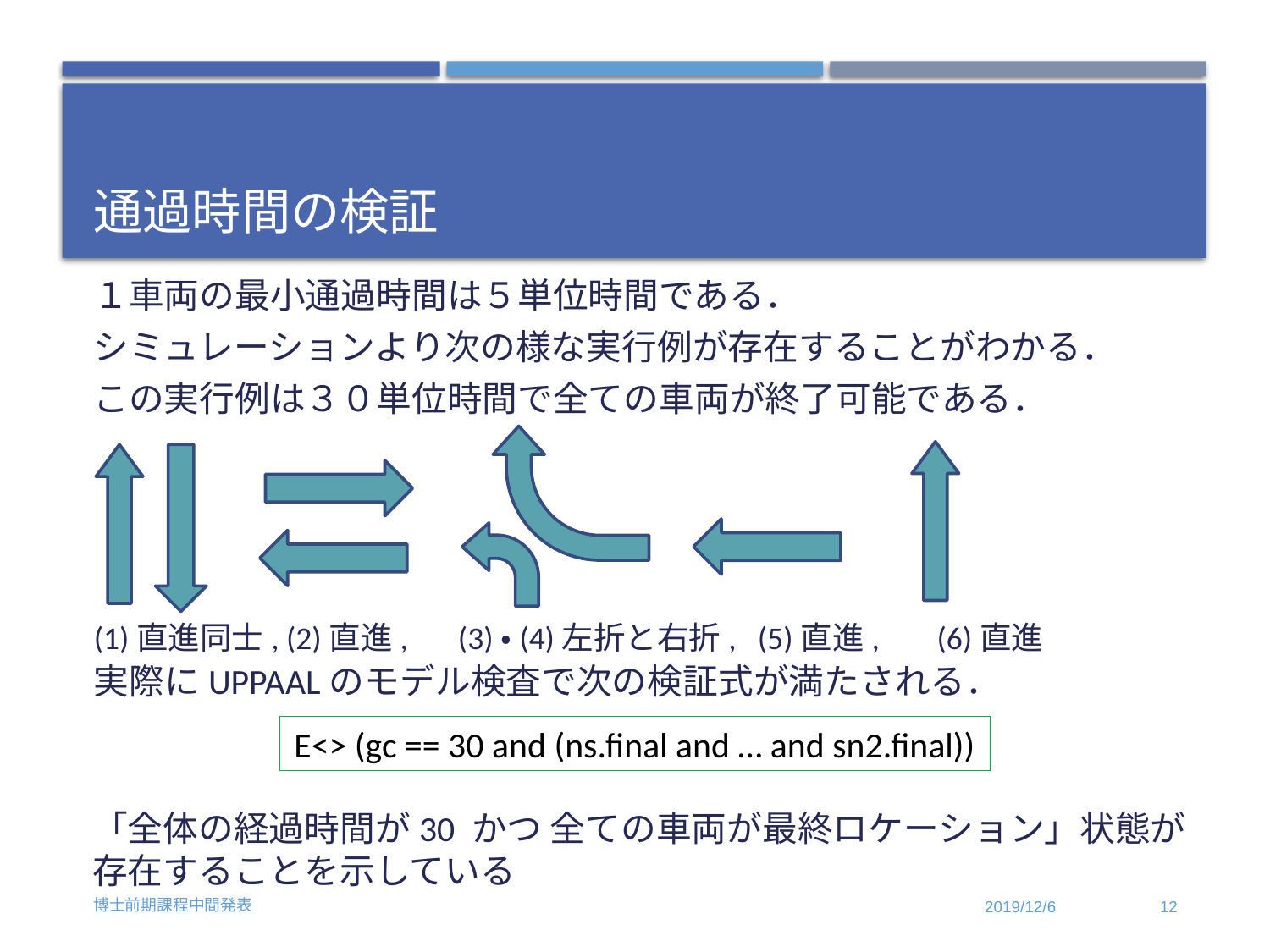

# 通過時間の検証
１車両の最小通過時間は５単位時間である．
シミュレーションより次の様な実行例が存在することがわかる．
この実行例は３０単位時間で全ての車両が終了可能である．

(1)直進同士, (2)直進,       (3)・(4)左折と右折,   (5)直進,        (6)直進
実際にUPPAALのモデル検査で次の検証式が満たされる．
E<> (gc == 30 and (ns.final and … and sn2.final))
「全体の経過時間が30 かつ 全ての車両が最終ロケーション」状態が存在することを示している
博士前期課程中間発表
2019/12/6
12